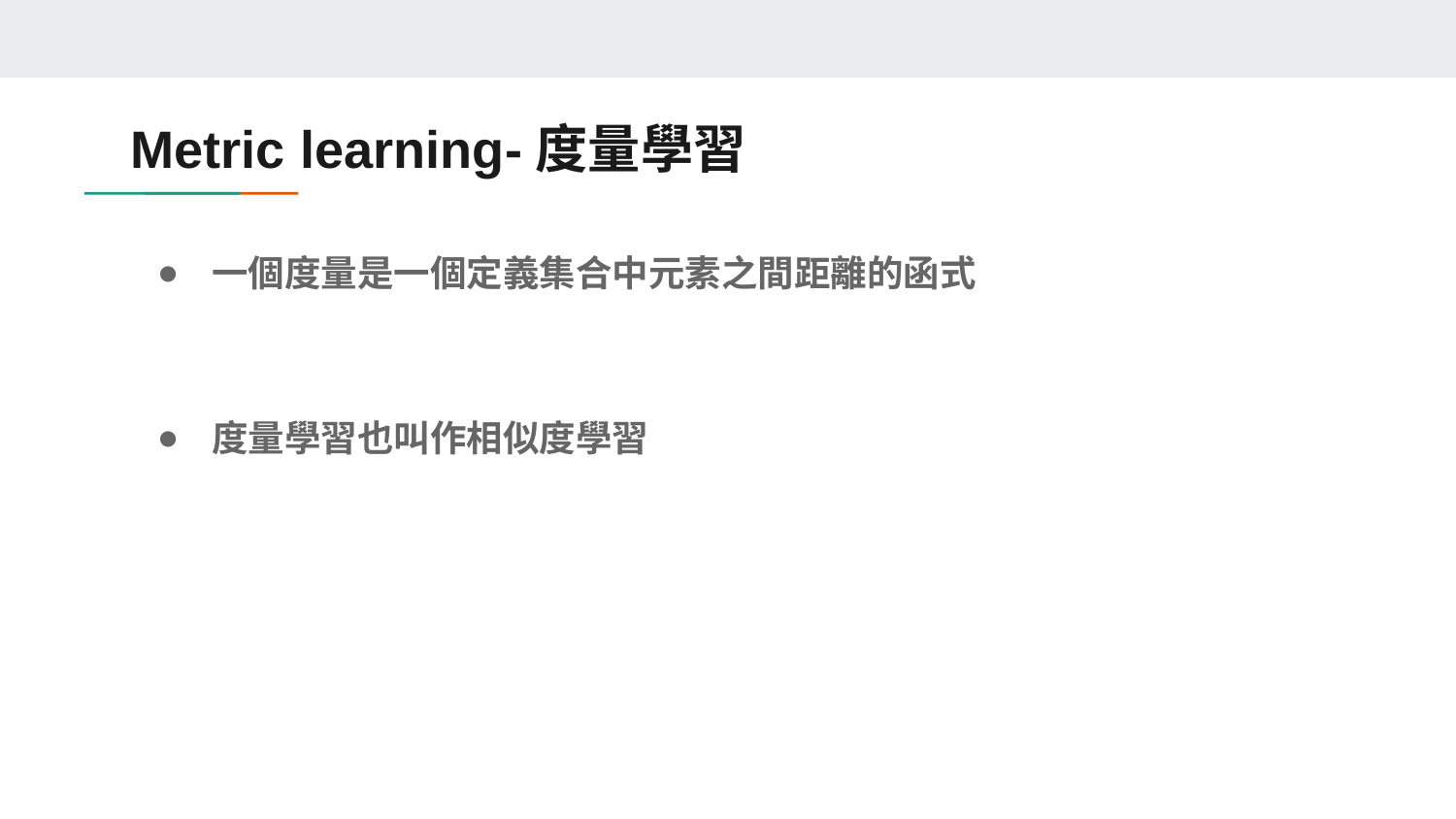

# Metric learning-度量學習
一個度量是一個定義集合中元素之間距離的函式

度量學習也叫作相似度學習